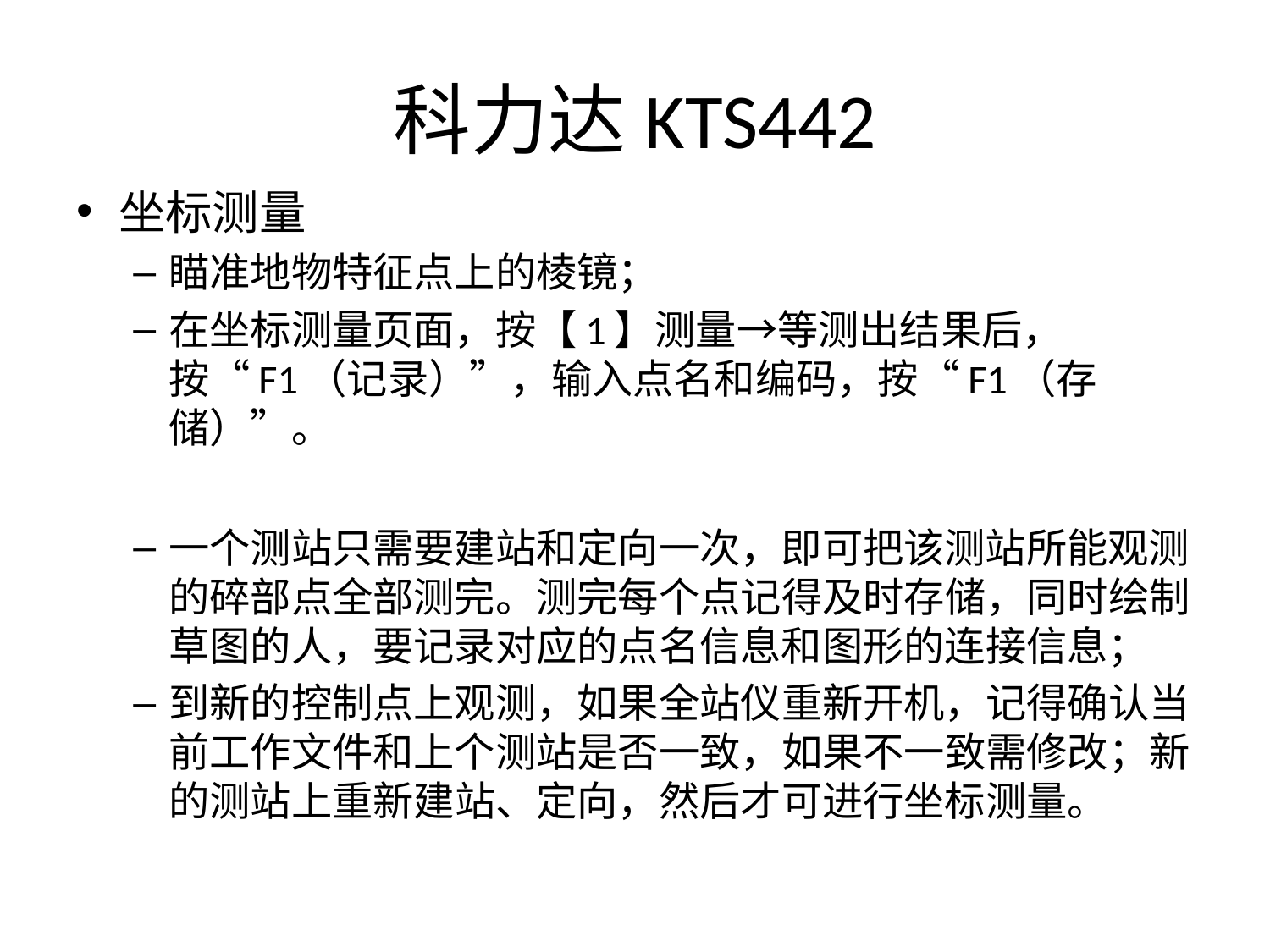

# 科力达KTS442
坐标测量
瞄准地物特征点上的棱镜；
在坐标测量页面，按【1】测量→等测出结果后，按“F1（记录）”，输入点名和编码，按“F1（存储）”。

一个测站只需要建站和定向一次，即可把该测站所能观测的碎部点全部测完。测完每个点记得及时存储，同时绘制草图的人，要记录对应的点名信息和图形的连接信息；
到新的控制点上观测，如果全站仪重新开机，记得确认当前工作文件和上个测站是否一致，如果不一致需修改；新的测站上重新建站、定向，然后才可进行坐标测量。